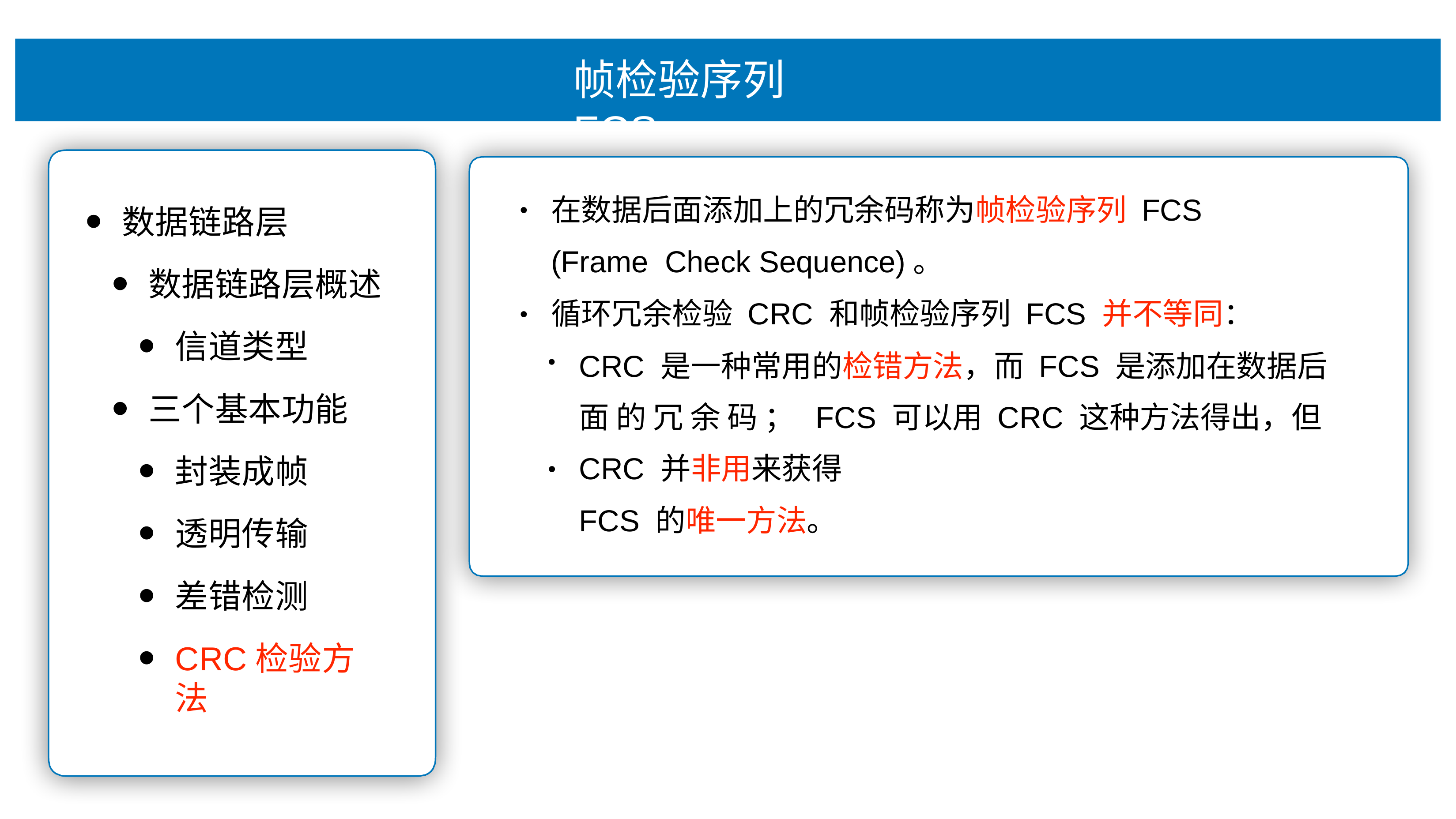

# 帧检验序列 FCS

在数据后⾯添加上的冗余码称为帧检验序列 FCS (Frame  Check Sequence)。
循环冗余检验 CRC 和帧检验序列 FCS 并不等同：
•
数据链路层
数据链路层概述
信道类型
三个基本功能
封装成帧
透明传输
差错检测
CRC检验⽅法
CRC 是⼀种常⽤的检错⽅法，⽽ FCS 是添加在数据后⾯ 的 冗 余 码 ；  FCS 可以⽤ CRC 这种⽅法得出，但 CRC 并⾮⽤来获得
FCS 的唯⼀⽅法。
•
•